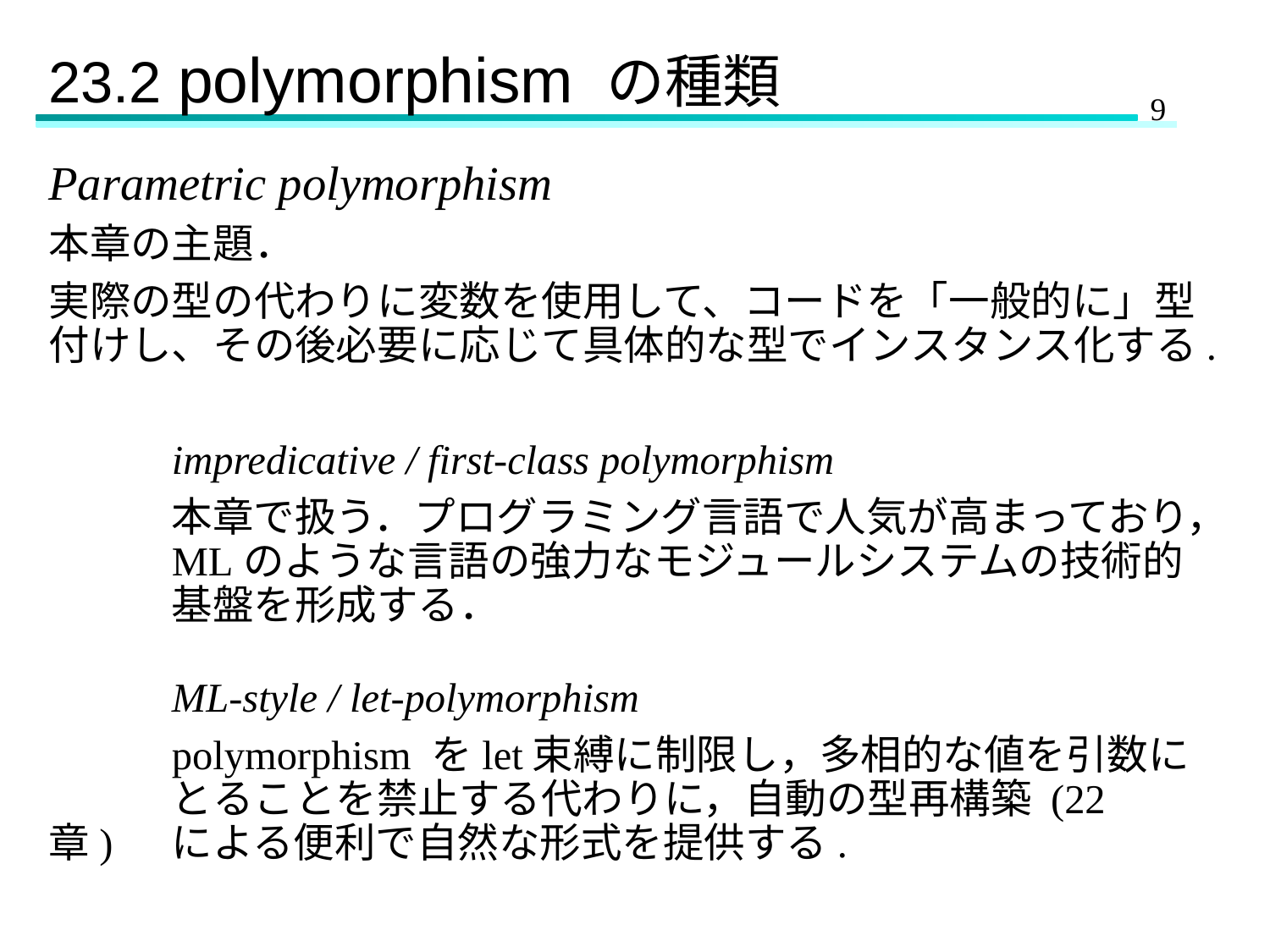

# 23.2 polymorphism の種類
Parametric polymorphism
本章の主題．
実際の型の代わりに変数を使用して、コードを「一般的に」型付けし、その後必要に応じて具体的な型でインスタンス化する.

	impredicative / first-class polymorphism
		本章で扱う．プログラミング言語で人気が高まっており，		MLのような言語の強力なモジュールシステムの技術的		基盤を形成する．

	ML-style / let-polymorphism
		polymorphism をlet束縛に制限し，多相的な値を引数に　		とることを禁止する代わりに，自動の型再構築 (22章)　		による便利で自然な形式を提供する.